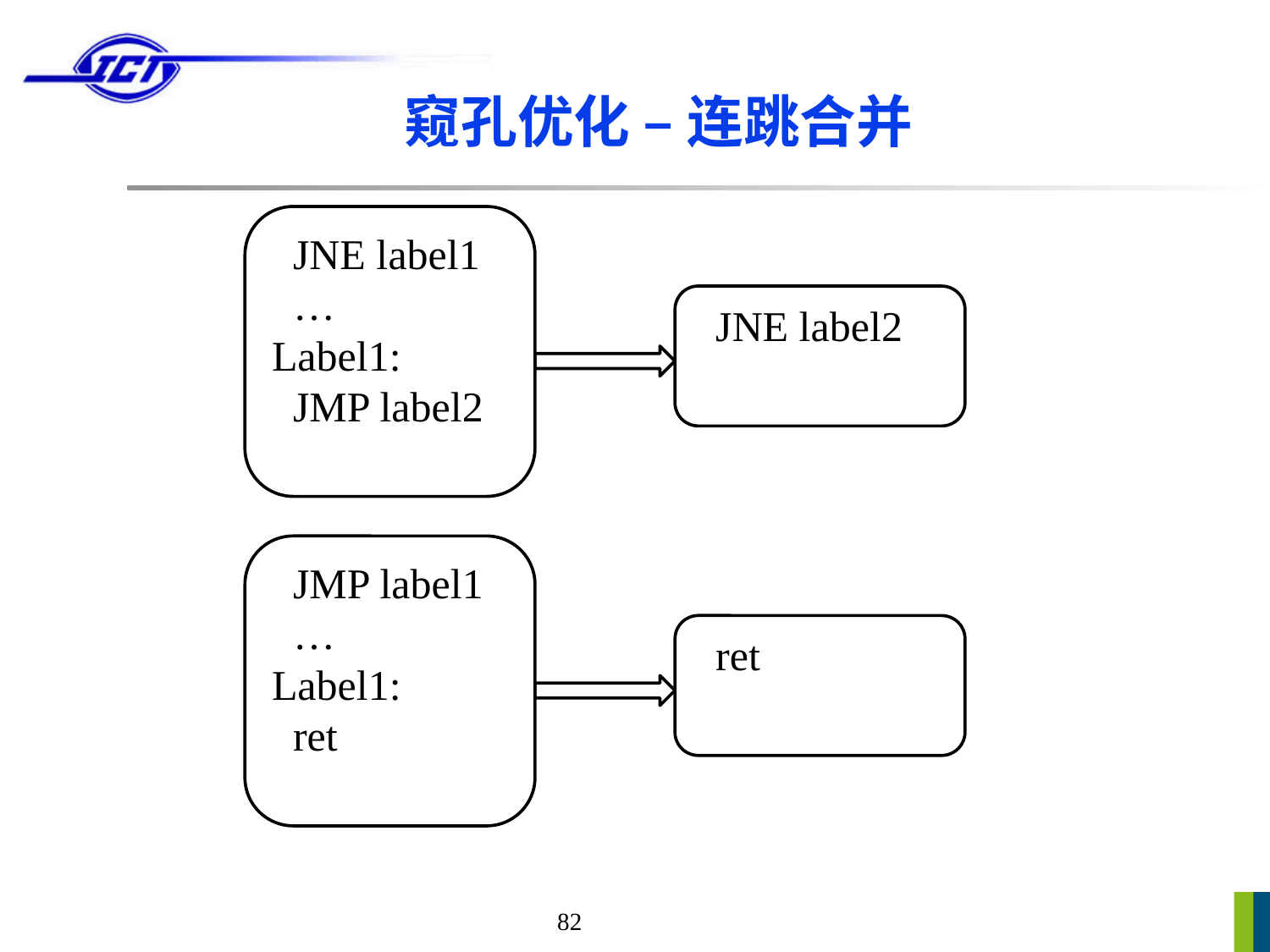

# 窥孔优化 – 连跳合并
  JNE label1
  …
Label1:
  JMP label2
  JNE label2

  JMP label1
  …
Label1:
  ret
  ret